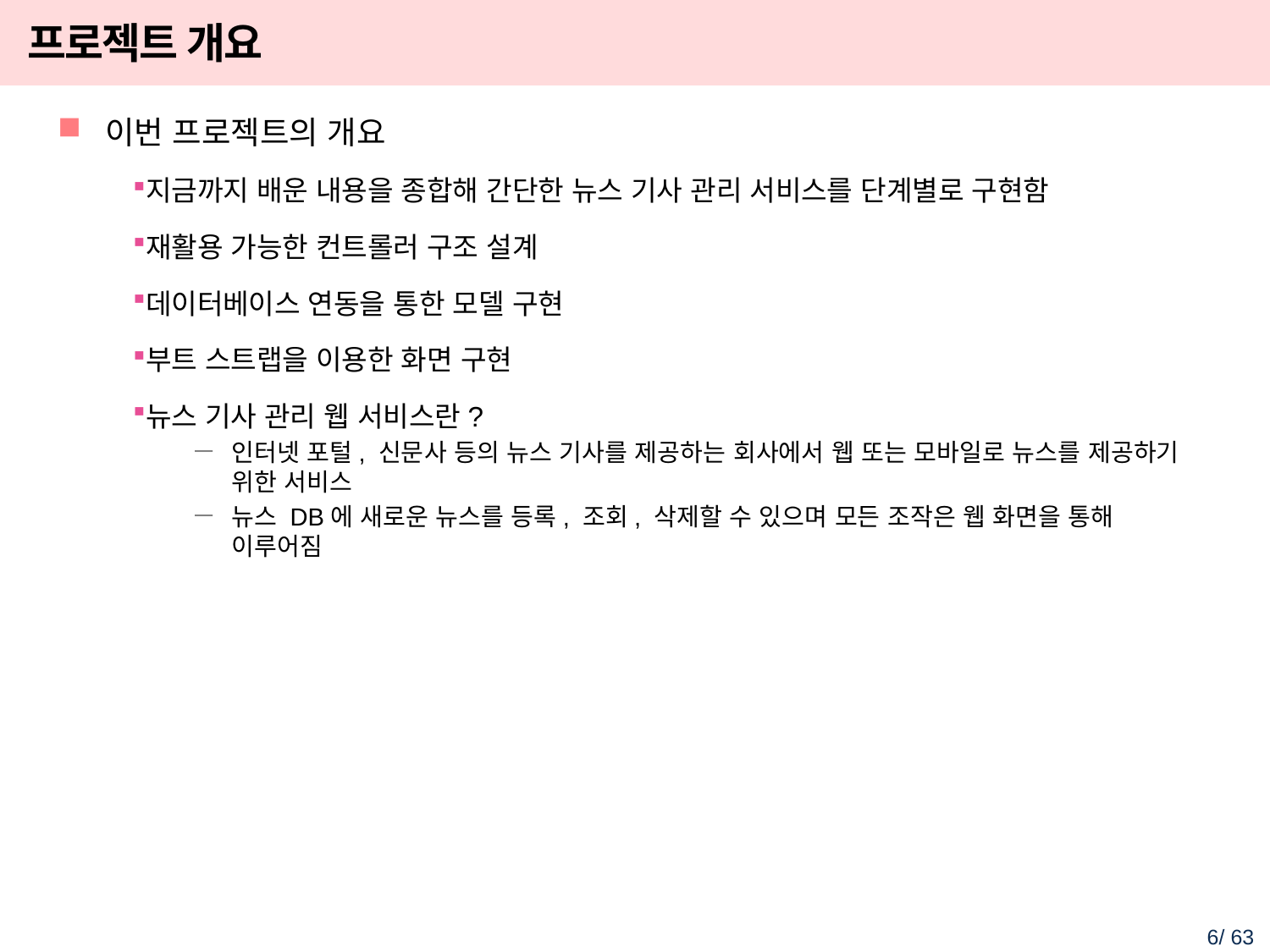

# 프로젝트 개요
이번 프로젝트의 개요
지금까지 배운 내용을 종합해 간단한 뉴스 기사 관리 서비스를 단계별로 구현함
재활용 가능한 컨트롤러 구조 설계
데이터베이스 연동을 통한 모델 구현
부트 스트랩을 이용한 화면 구현
뉴스 기사 관리 웹 서비스란?
인터넷 포털, 신문사 등의 뉴스 기사를 제공하는 회사에서 웹 또는 모바일로 뉴스를 제공하기 위한 서비스
뉴스 DB에 새로운 뉴스를 등록, 조회, 삭제할 수 있으며 모든 조작은 웹 화면을 통해 이루어짐